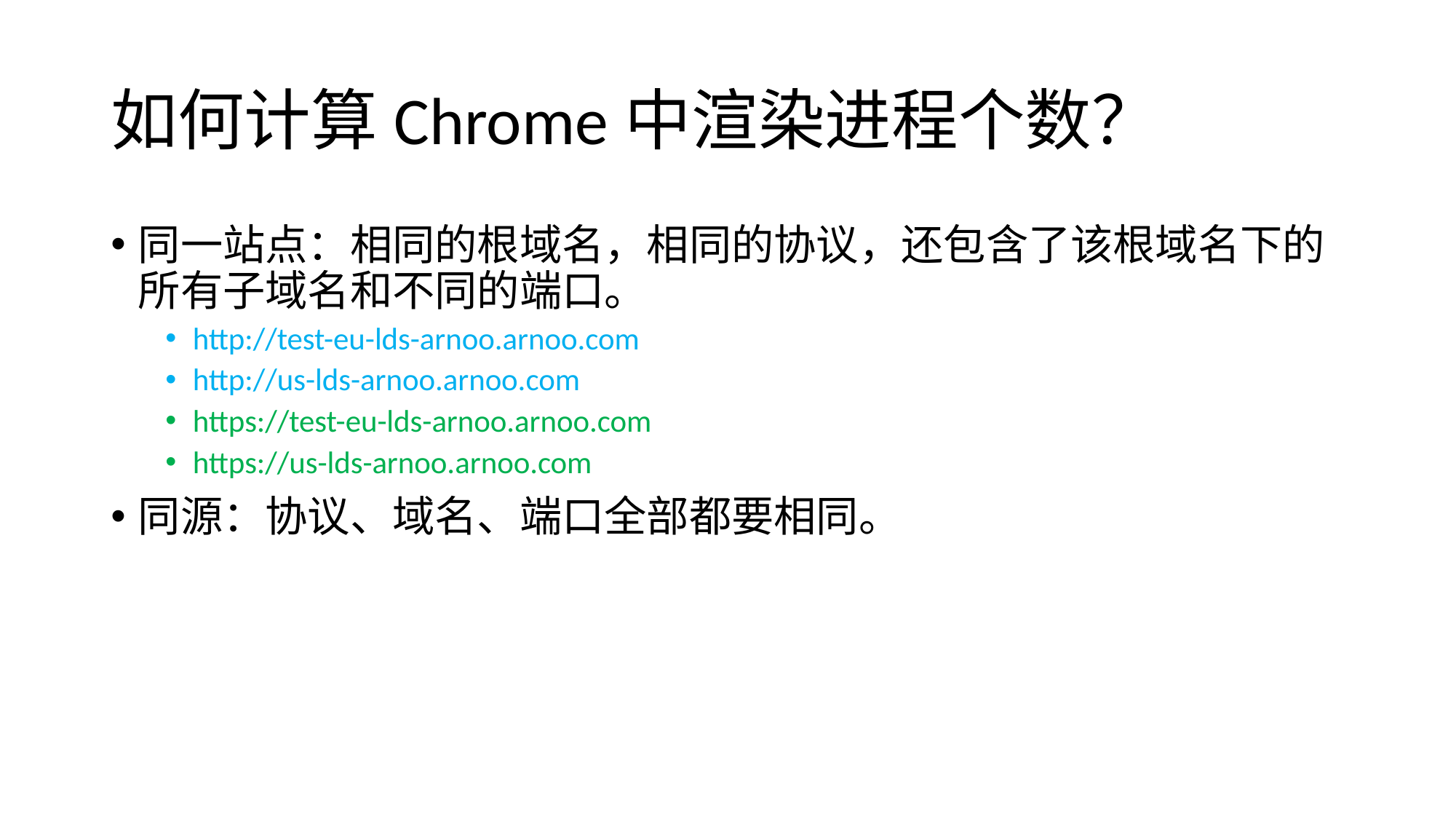

# 如何计算Chrome中渲染进程个数？
同一站点：相同的根域名，相同的协议，还包含了该根域名下的所有子域名和不同的端口。
http://test-eu-lds-arnoo.arnoo.com
http://us-lds-arnoo.arnoo.com
https://test-eu-lds-arnoo.arnoo.com
https://us-lds-arnoo.arnoo.com
同源：协议、域名、端口全部都要相同。